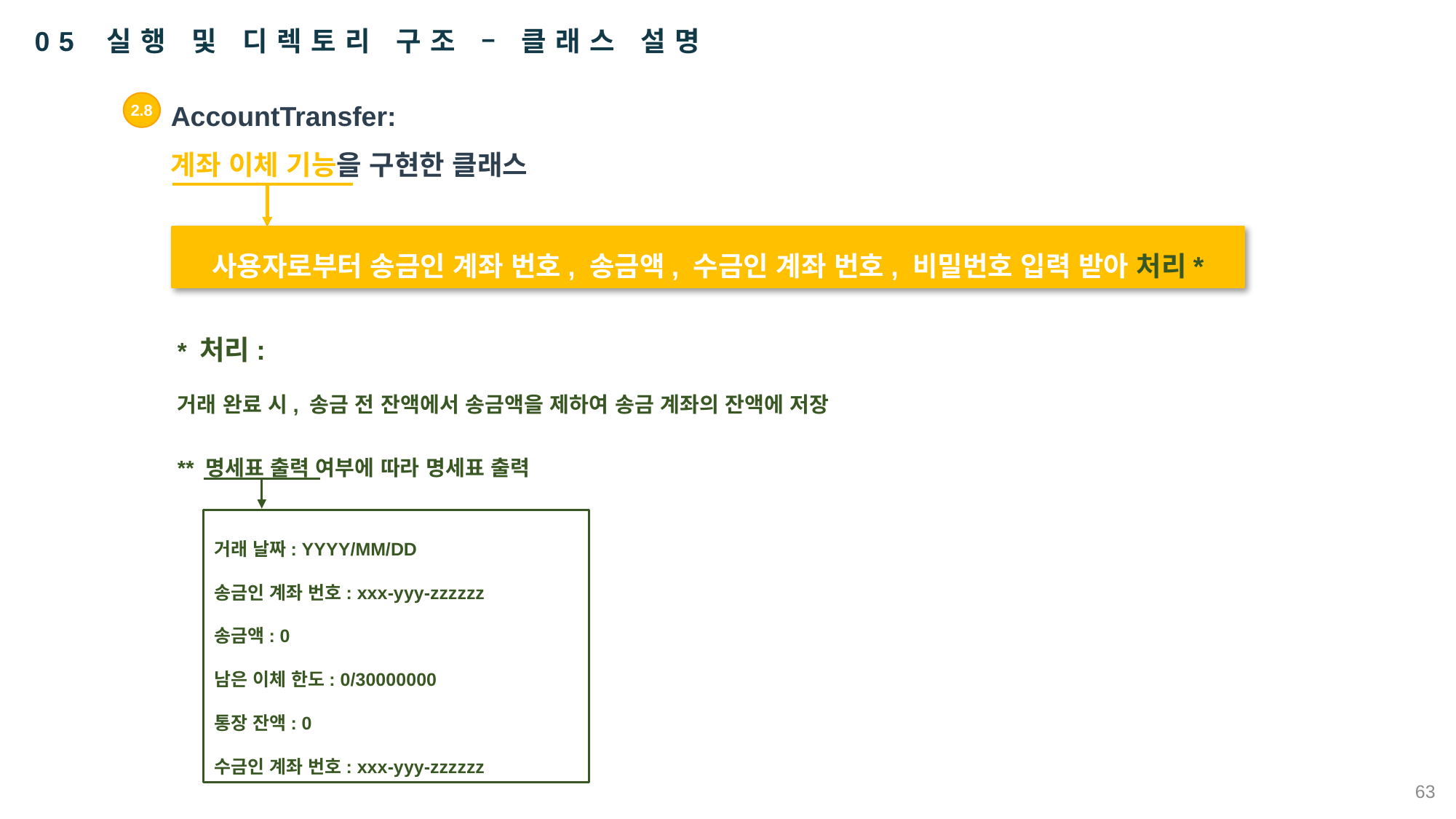

05 실행 및 디렉토리 구조 – 클래스 설명
AccountTransfer:
계좌 이체 기능을 구현한 클래스
2.8
사용자로부터 송금인 계좌 번호, 송금액, 수금인 계좌 번호, 비밀번호 입력 받아 처리*
* 처리:
거래 완료 시, 송금 전 잔액에서 송금액을 제하여 송금 계좌의 잔액에 저장

** 명세표 출력 여부에 따라 명세표 출력
거래 날짜: YYYY/MM/DD
송금인 계좌 번호: xxx-yyy-zzzzzz
송금액: 0
남은 이체 한도: 0/30000000
통장 잔액: 0
수금인 계좌 번호: xxx-yyy-zzzzzz
63